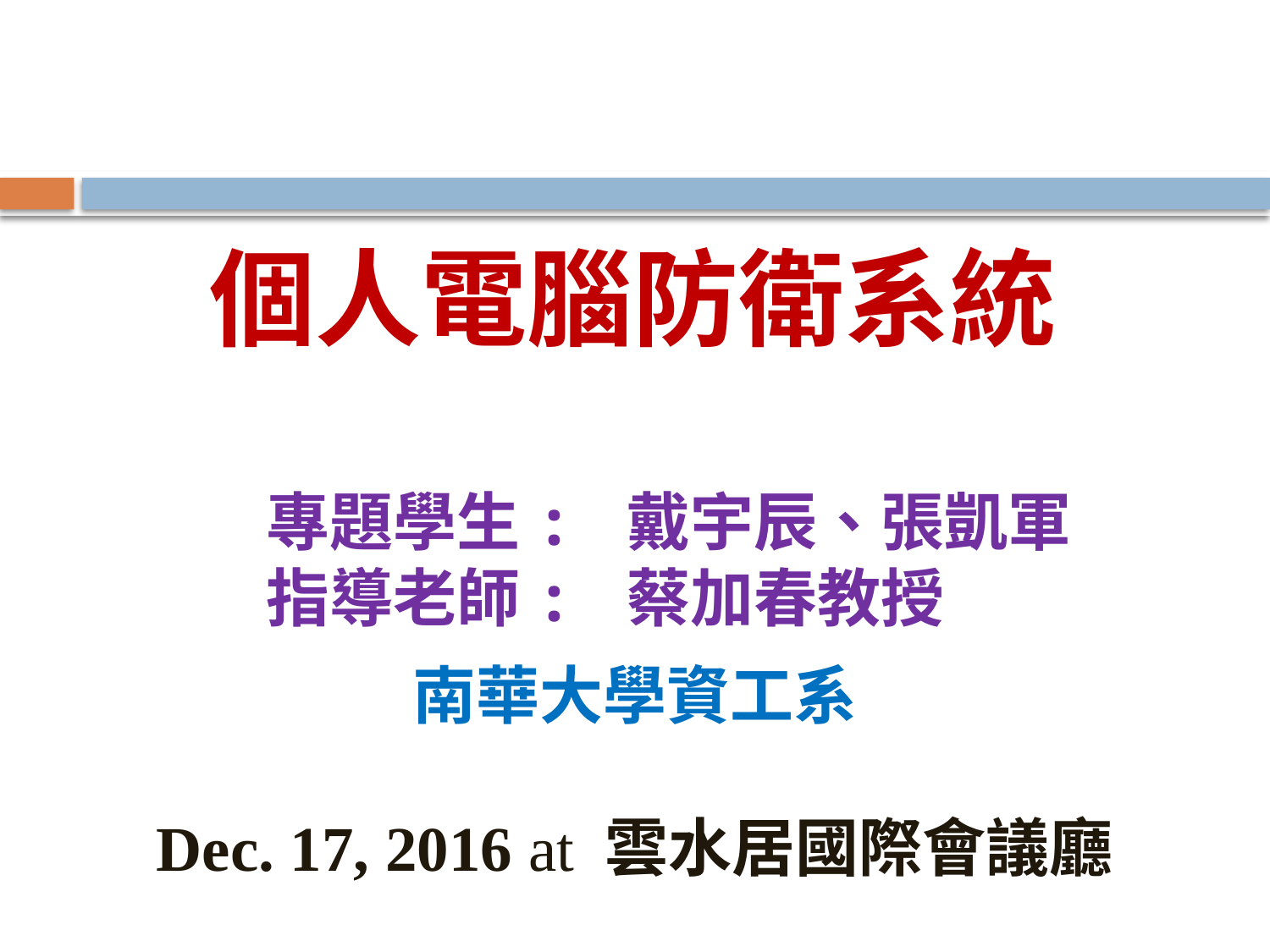

# 個人電腦防衛系統
專題學生: 戴宇辰、張凱軍
指導老師: 蔡加春教授
南華大學資工系

Dec. 17, 2016 at 雲水居國際會議廳